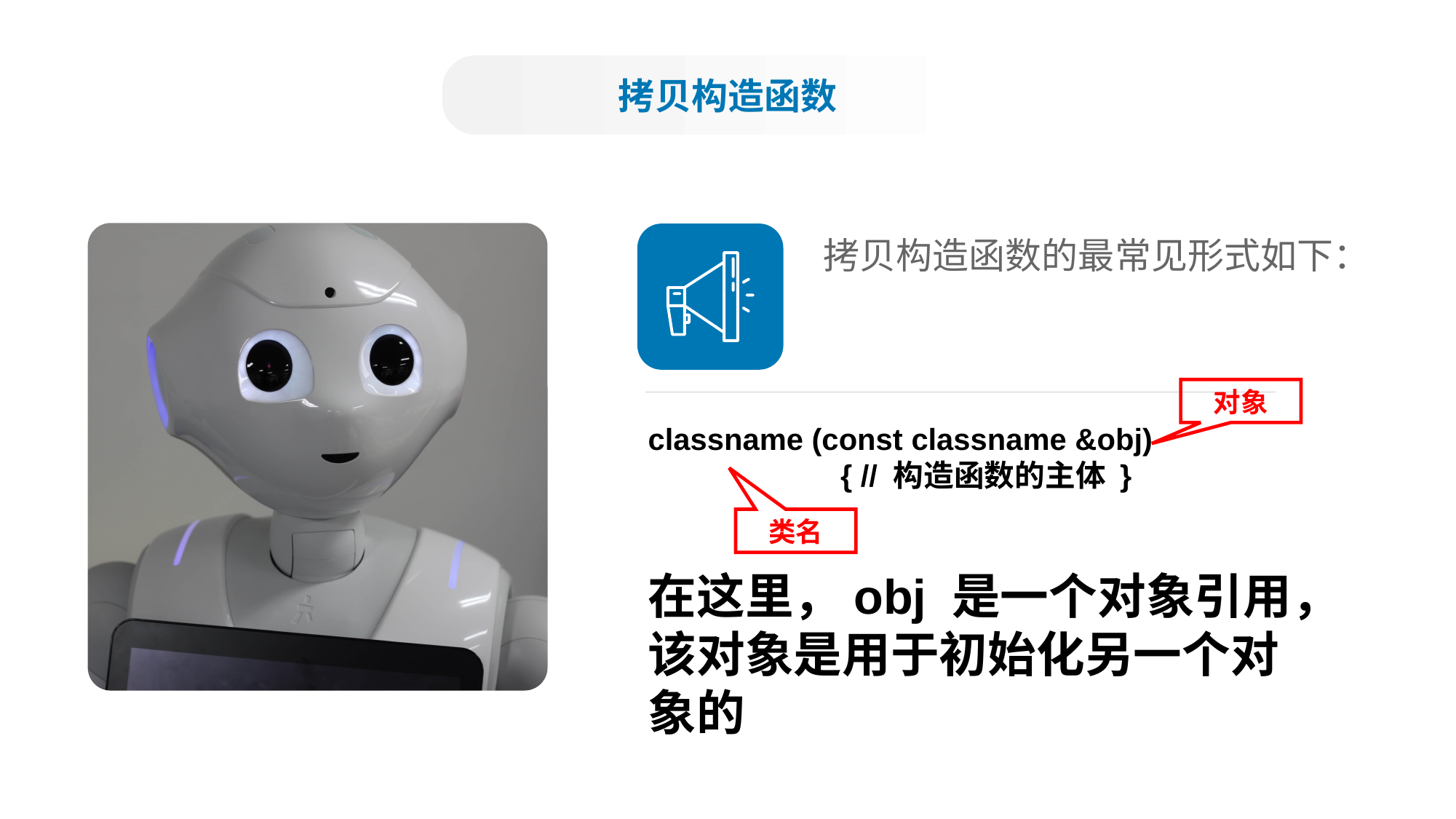

拷贝构造函数

拷贝构造函数的最常见形式如下：

对象
classname (const classname &obj)
                       { // 构造函数的主体 }

在这里，obj 是一个对象引用，该对象是用于初始化另一个对象的
类名